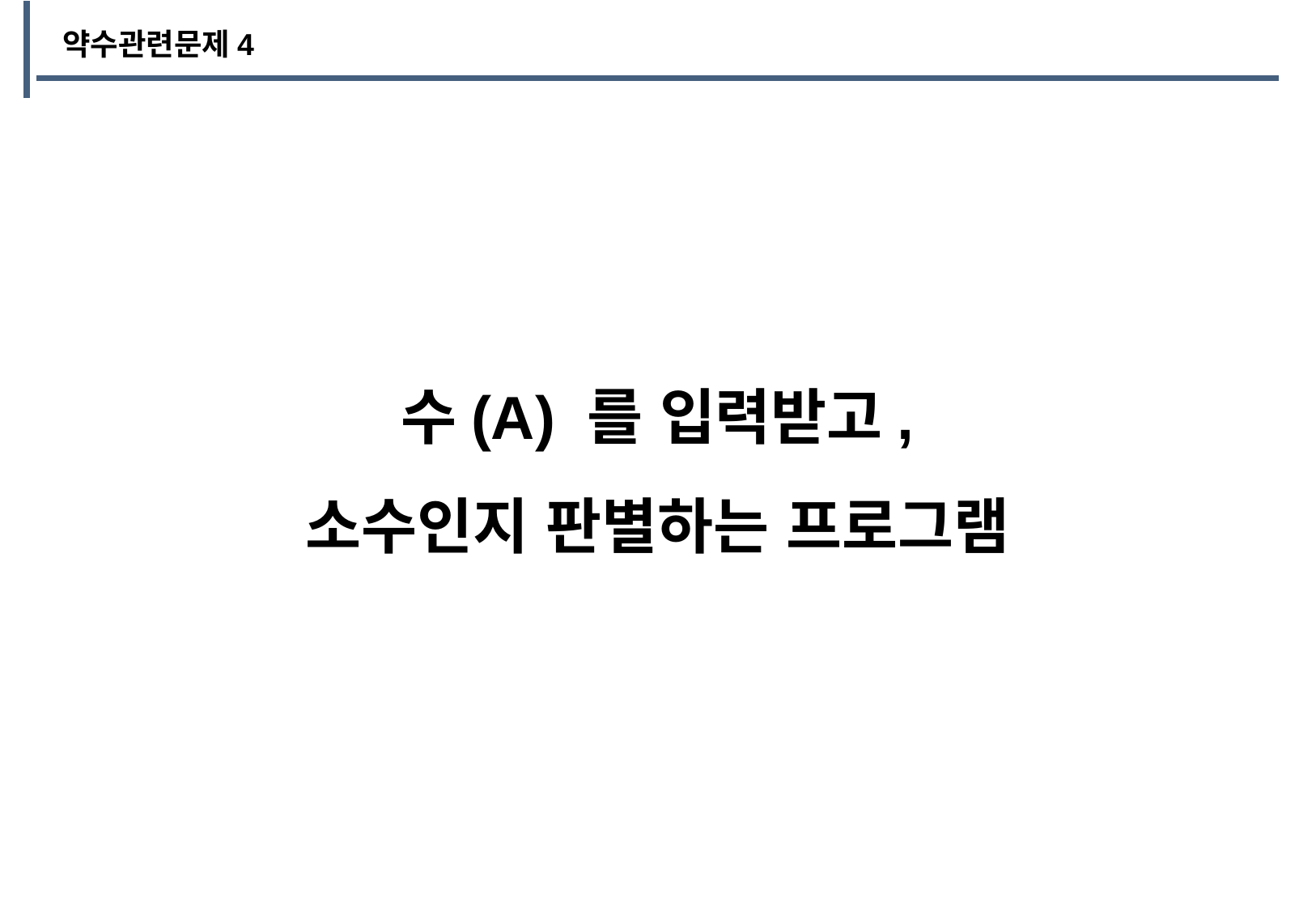

약수관련문제4

수(A) 를 입력받고,
소수인지 판별하는 프로그램